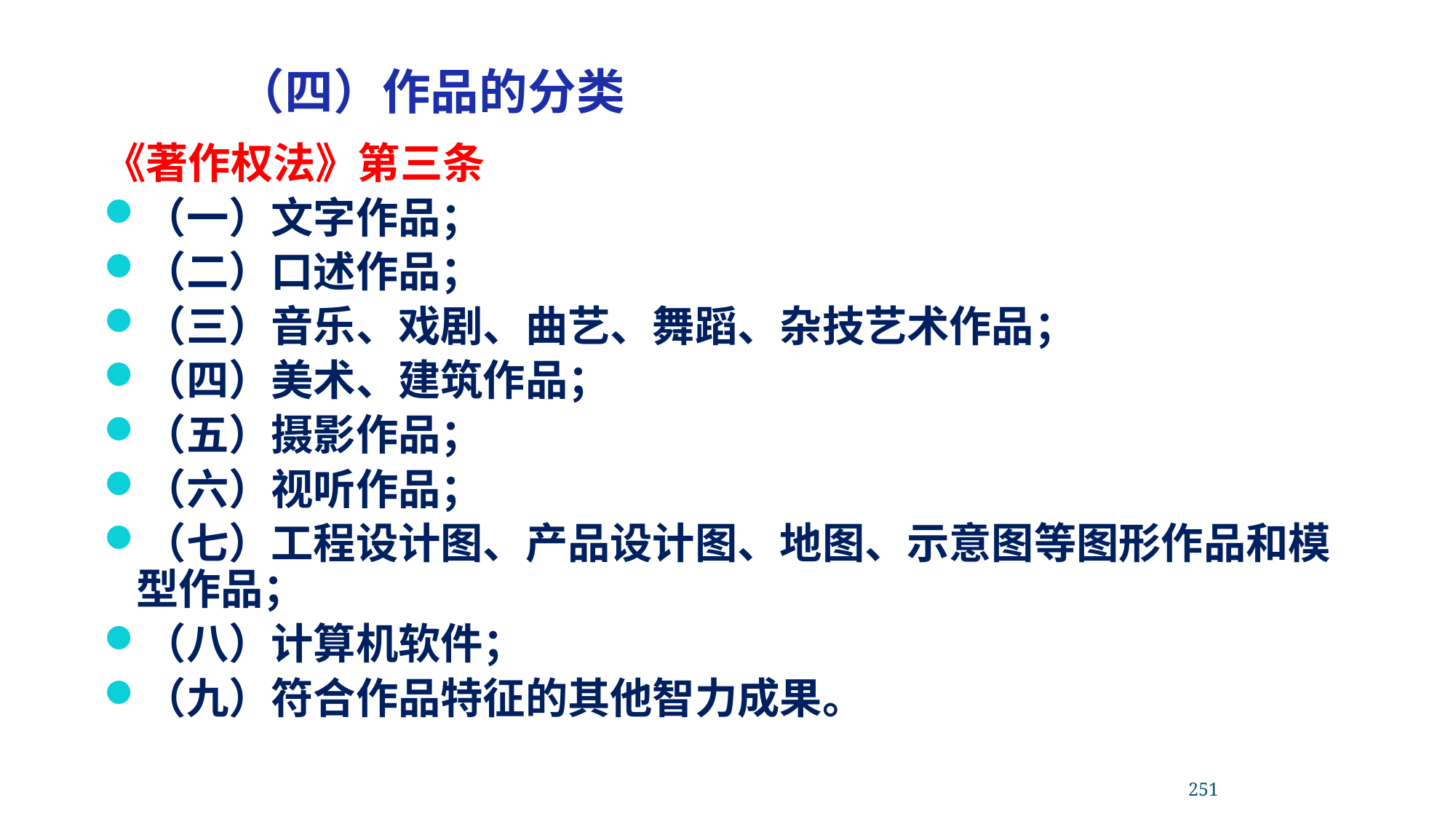

（四）作品的分类
《著作权法》第三条
（一）文字作品；
（二）口述作品；
（三）音乐、戏剧、曲艺、舞蹈、杂技艺术作品；
（四）美术、建筑作品；
（五）摄影作品；
（六）视听作品；
（七）工程设计图、产品设计图、地图、示意图等图形作品和模型作品；
（八）计算机软件；
（九）符合作品特征的其他智力成果。

251